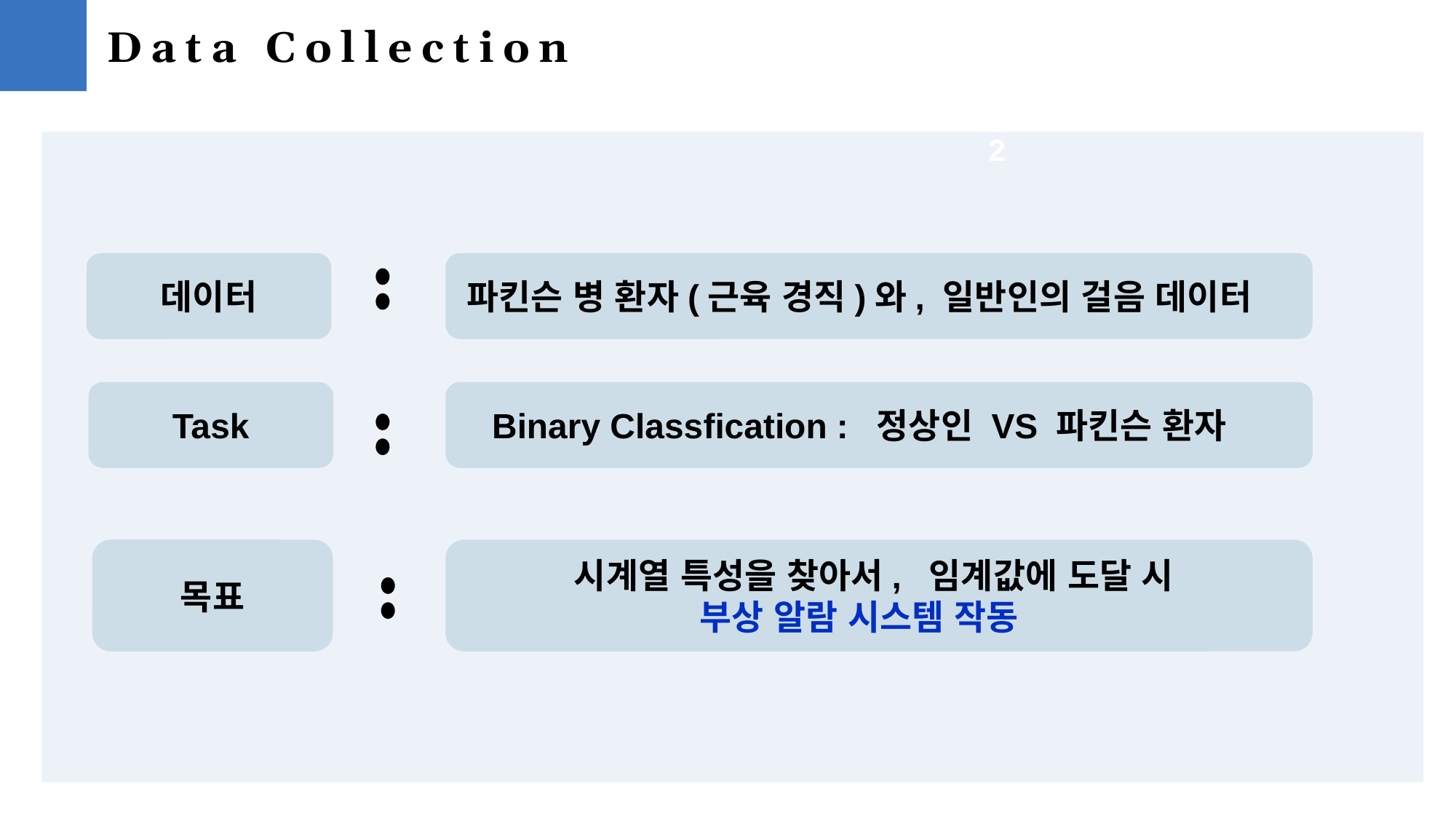

Data Collection
2

데이터
파킨슨 병 환자(근육 경직)와, 일반인의 걸음 데이터

Task
Binary Classfication :  정상인 VS 파킨슨 환자

목표
시계열 특성을 찾아서,  임계값에 도달 시
부상 알람 시스템 작동